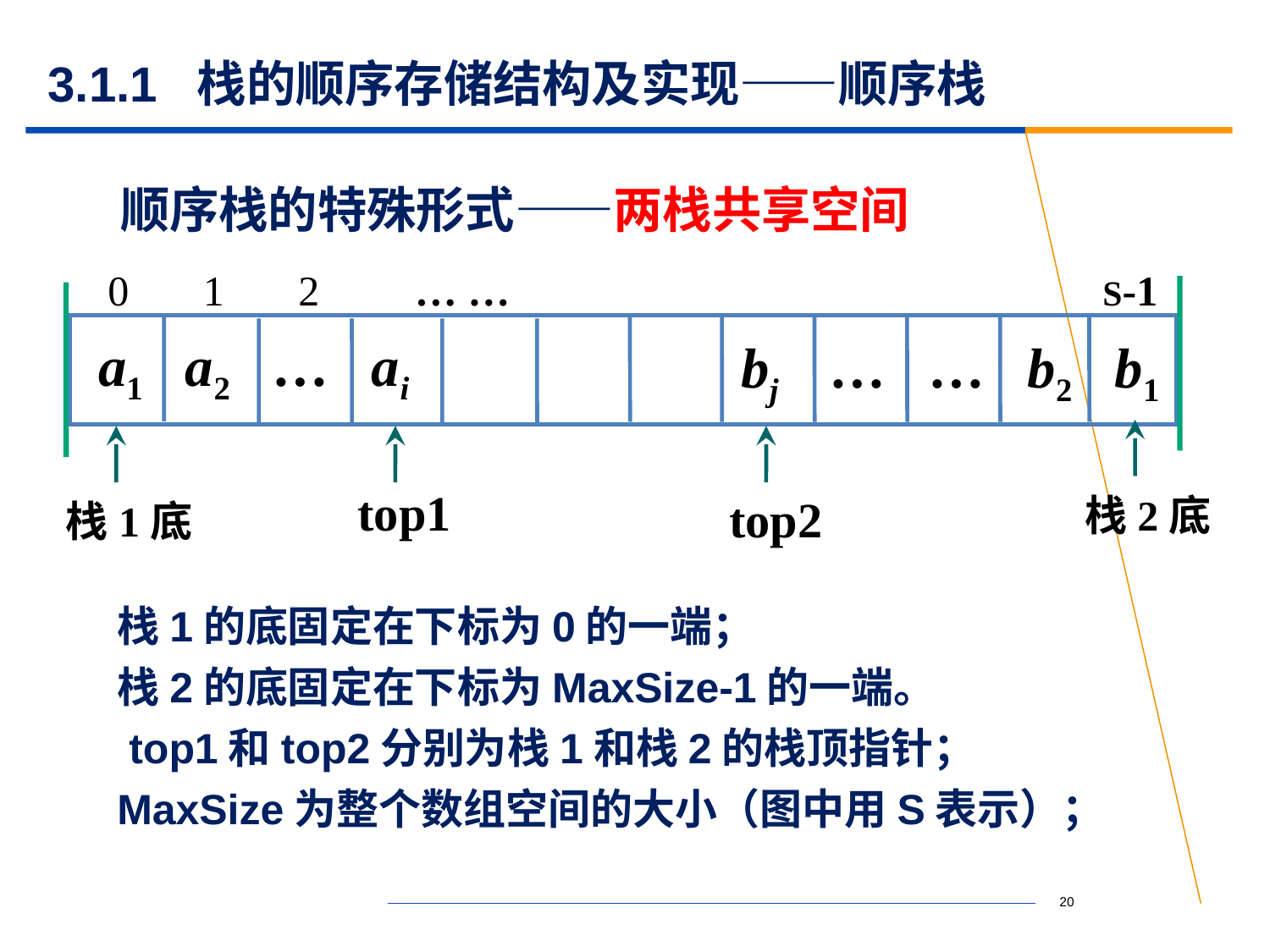

# 3.1.1  栈的顺序存储结构及实现——顺序栈
顺序栈的特殊形式——两栈共享空间
0       1       2         … …                                                        S-1

a1   a2   …   ai
bj    …   …   b2   b1

栈2底

栈1底

top1

top2
栈1的底固定在下标为0的一端；
栈2的底固定在下标为MaxSize-1的一端。
 top1和top2分别为栈1和栈2的栈顶指针；
MaxSize为整个数组空间的大小（图中用S表示）；